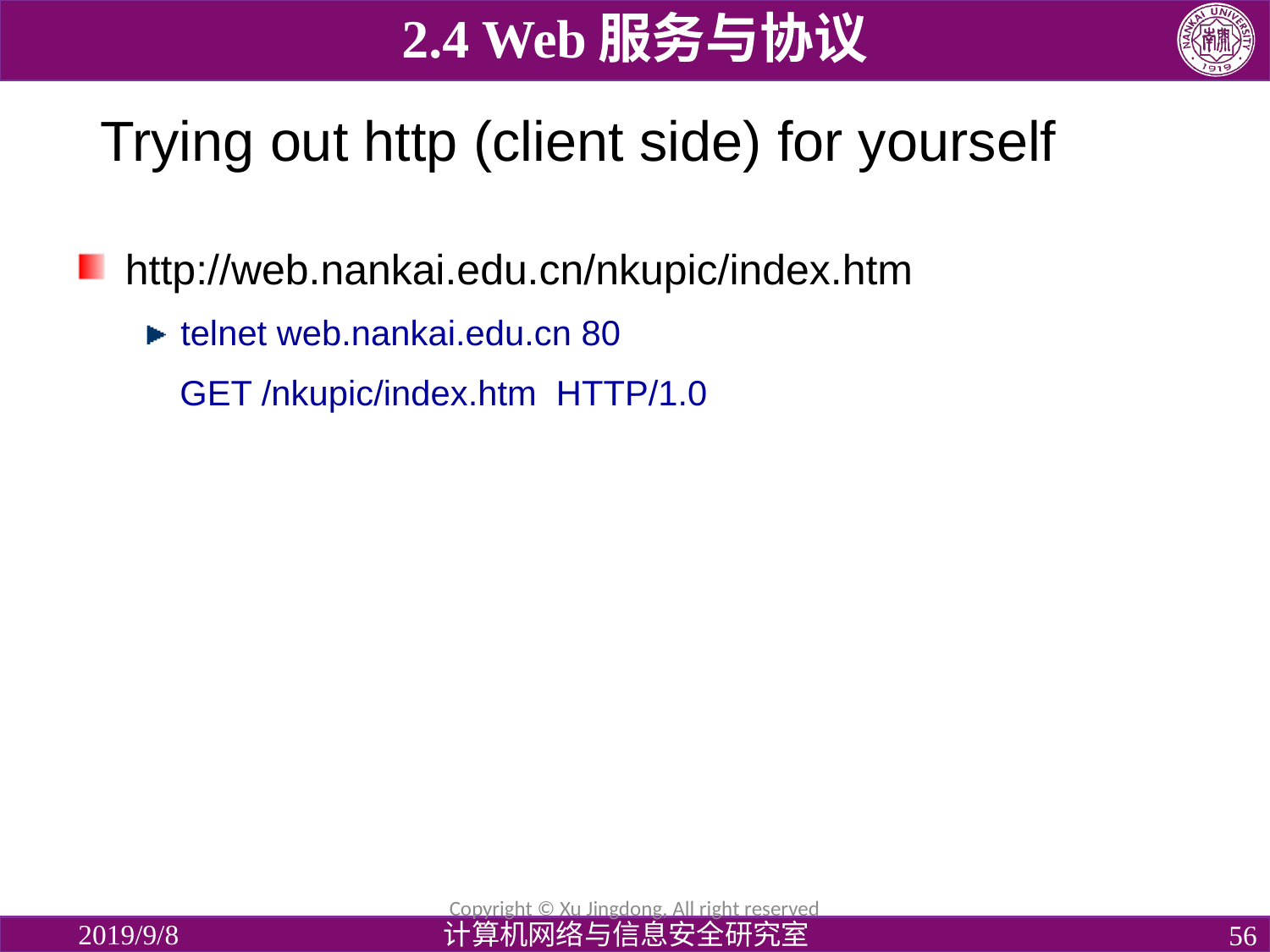

2.4 Web服务与协议
# Trying out http (client side) for yourself
http://web.nankai.edu.cn/nkupic/index.htm
telnet web.nankai.edu.cn 80
    GET /nkupic/index.htm  HTTP/1.0
Copyright © Xu Jingdong, All right reserved